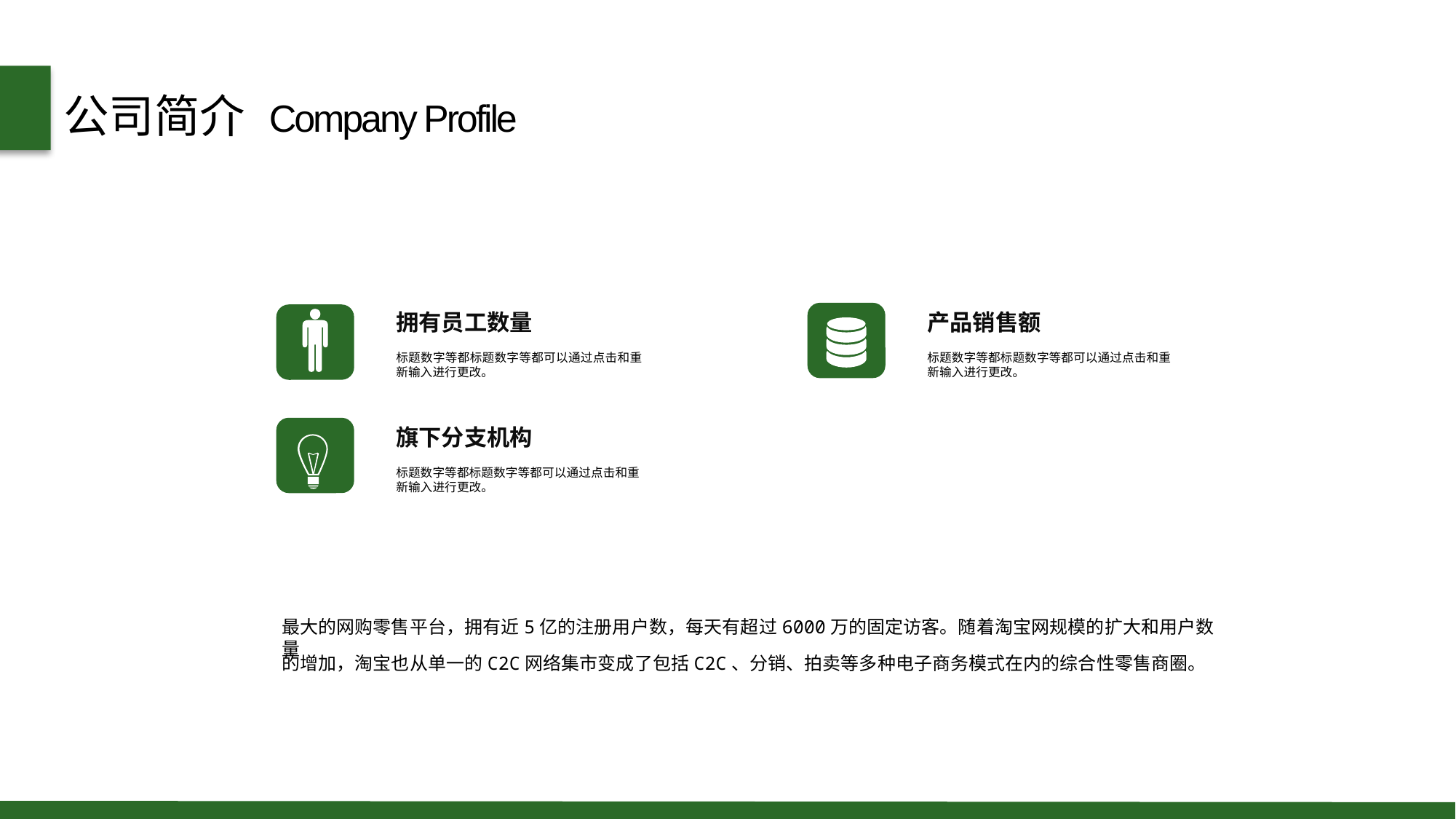

公司简介
Company Profile

拥有员工数量

标题数字等都标题数字等都可以通过点击和重新输入进行更改。

产品销售额

标题数字等都标题数字等都可以通过点击和重新输入进行更改。

旗下分支机构

标题数字等都标题数字等都可以通过点击和重新输入进行更改。
最大的网购零售平台，拥有近5亿的注册用户数，每天有超过6000万的固定访客。随着淘宝网规模的扩大和用户数量
的增加，淘宝也从单一的C2C网络集市变成了包括C2C、分销、拍卖等多种电子商务模式在内的综合性零售商圈。